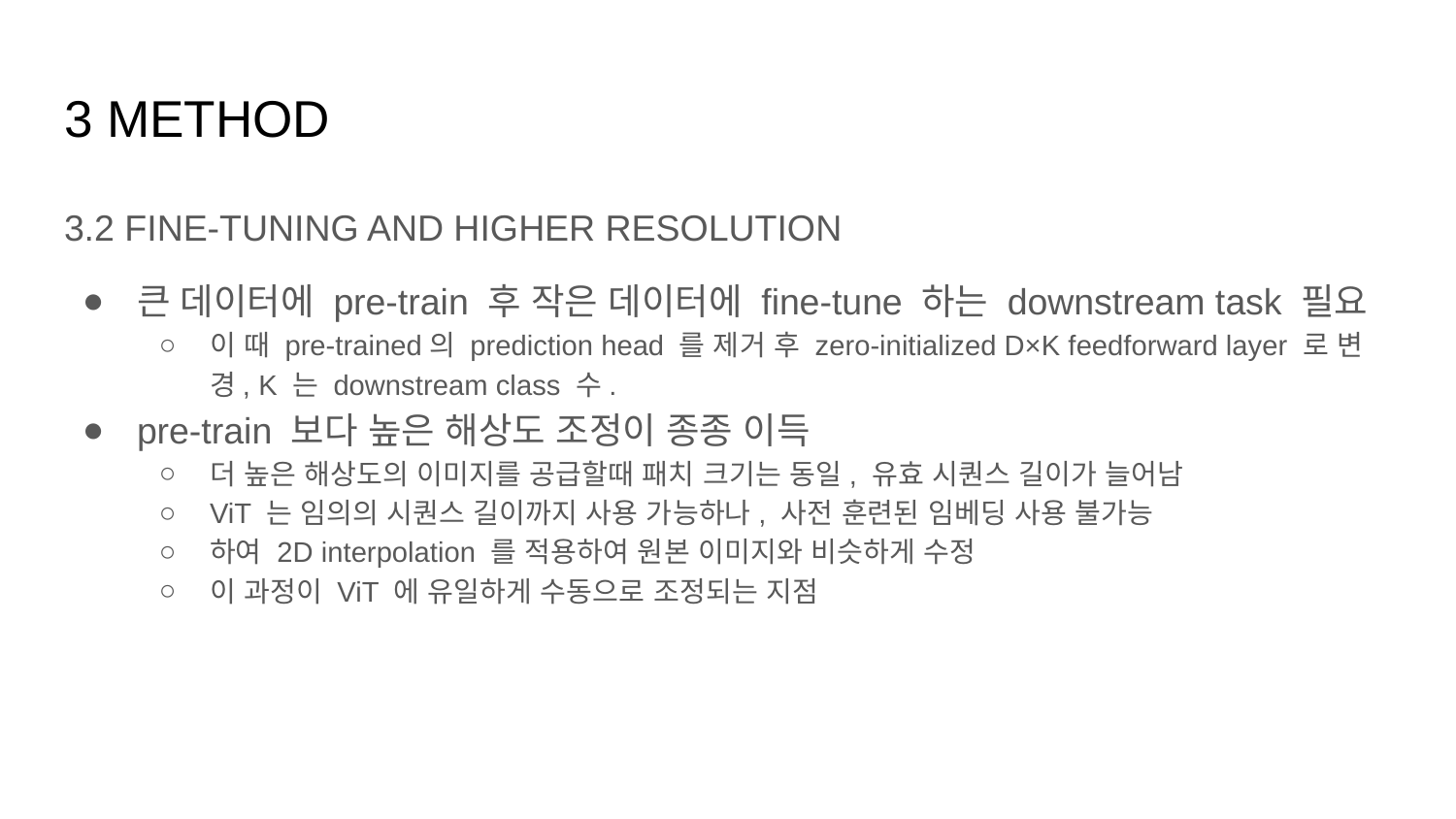

# 3 METHOD
3.2 FINE-TUNING AND HIGHER RESOLUTION
큰 데이터에 pre-train 후 작은 데이터에 fine-tune 하는 downstream task 필요
이 때 pre-trained의 prediction head 를 제거 후 zero-initialized D×K feedforward layer 로 변경, K 는 downstream class 수.
pre-train 보다 높은 해상도 조정이 종종 이득
더 높은 해상도의 이미지를 공급할때 패치 크기는 동일, 유효 시퀀스 길이가 늘어남
ViT 는 임의의 시퀀스 길이까지 사용 가능하나, 사전 훈련된 임베딩 사용 불가능
하여 2D interpolation 를 적용하여 원본 이미지와 비슷하게 수정
이 과정이 ViT 에 유일하게 수동으로 조정되는 지점